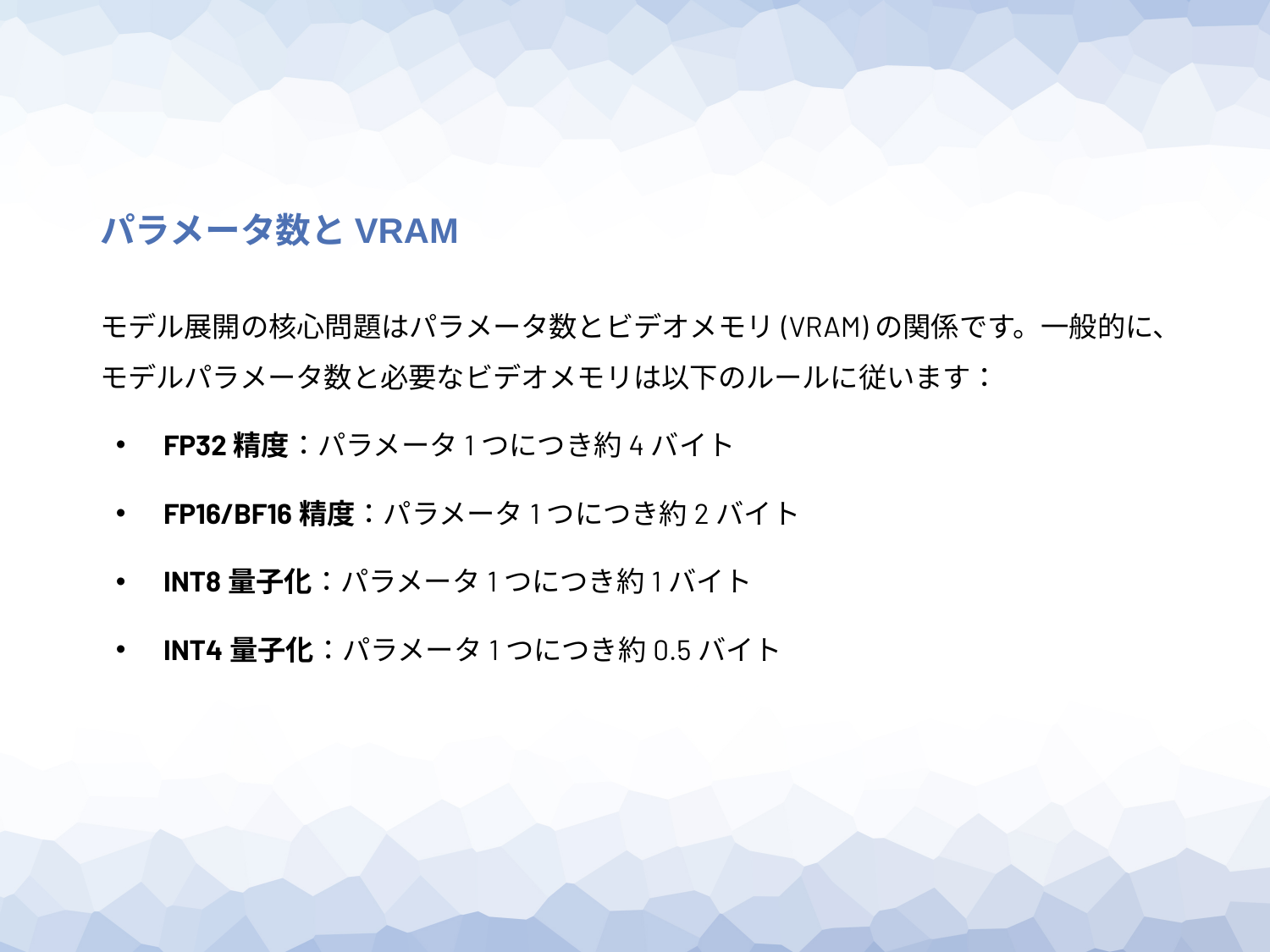

パラメータ数とVRAM
モデル展開の核心問題はパラメータ数とビデオメモリ(VRAM)の関係です。一般的に、モデルパラメータ数と必要なビデオメモリは以下のルールに従います：
FP32精度：パラメータ1つにつき約4バイト
FP16/BF16精度：パラメータ1つにつき約2バイト
INT8量子化：パラメータ1つにつき約1バイト
INT4量子化：パラメータ1つにつき約0.5バイト